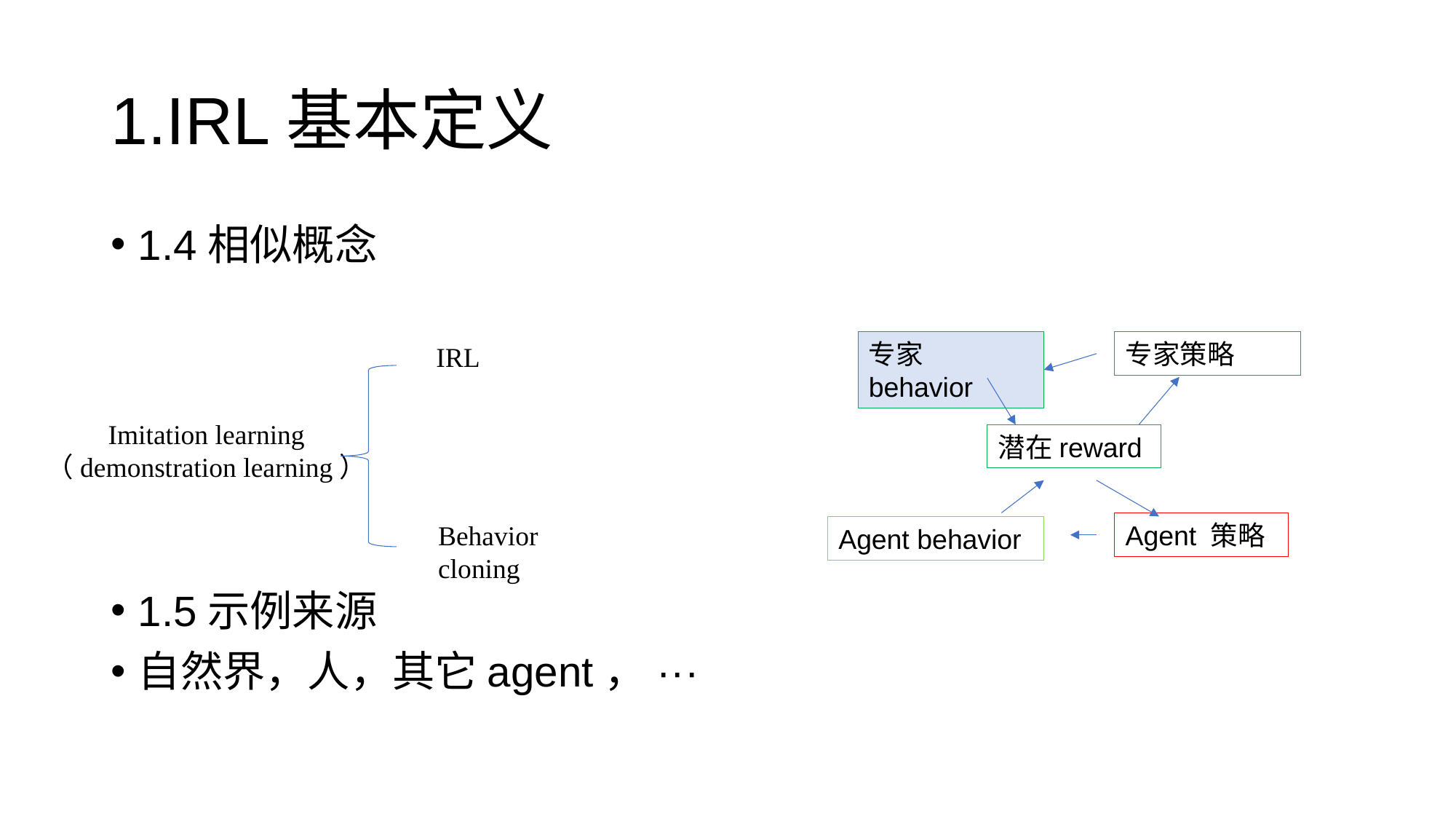

# 1.IRL基本定义
1.4相似概念

1.5示例来源
自然界，人，其它agent，···

专家behavior
专家策略
IRL

Imitation learning
（demonstration learning）
潜在reward
Behavior cloning
Agent 策略
Agent behavior